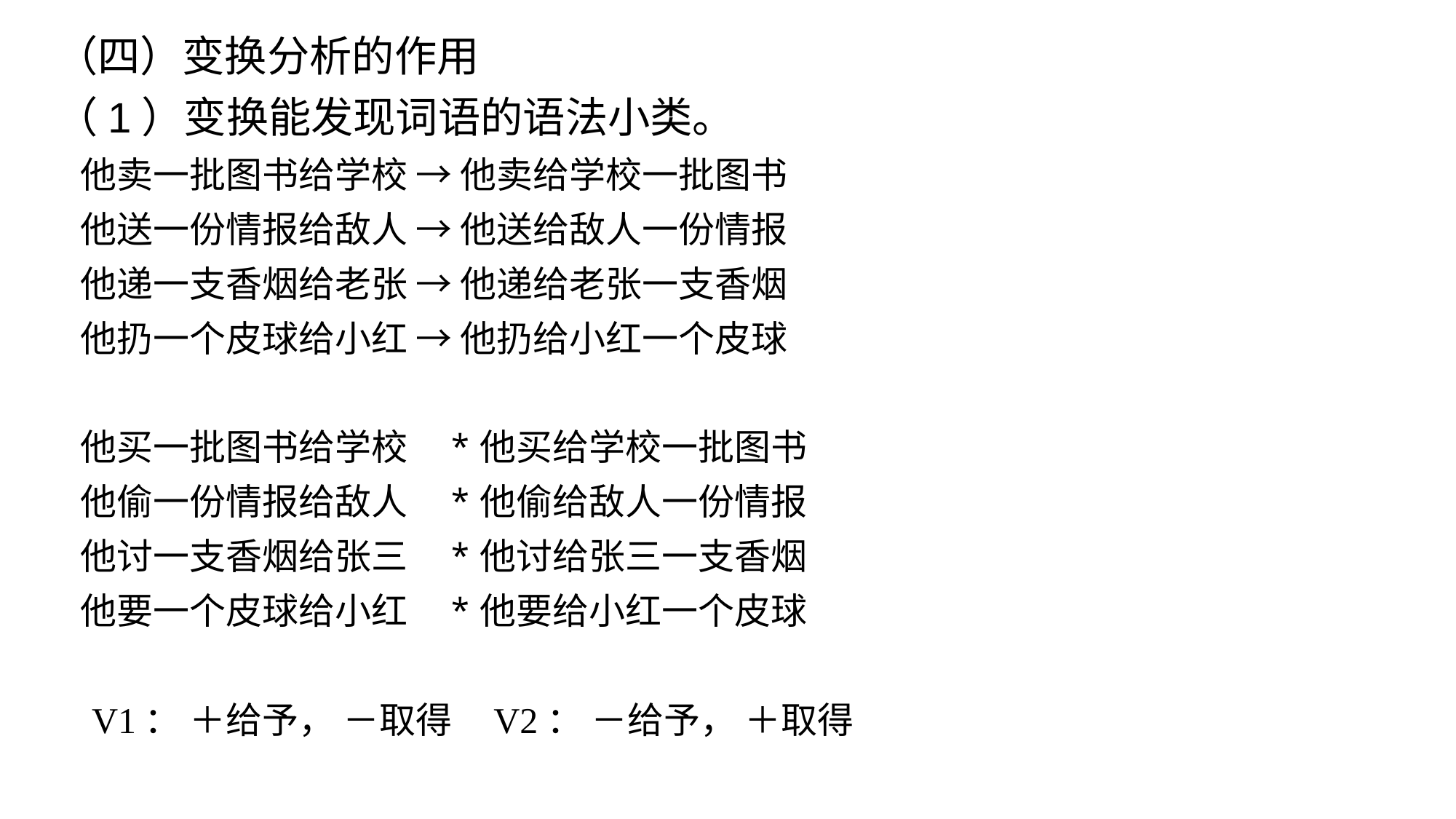

（四）变换分析的作用
（1）变换能发现词语的语法小类。
  他卖一批图书给学校 → 他卖给学校一批图书
  他送一份情报给敌人 → 他送给敌人一份情报
  他递一支香烟给老张 → 他递给老张一支香烟
  他扔一个皮球给小红 → 他扔给小红一个皮球

  他买一批图书给学校    *他买给学校一批图书
  他偷一份情报给敌人    *他偷给敌人一份情报
  他讨一支香烟给张三    *他讨给张三一支香烟
  他要一个皮球给小红    *他要给小红一个皮球

    V1： ＋给予， －取得    V2： －给予， ＋取得